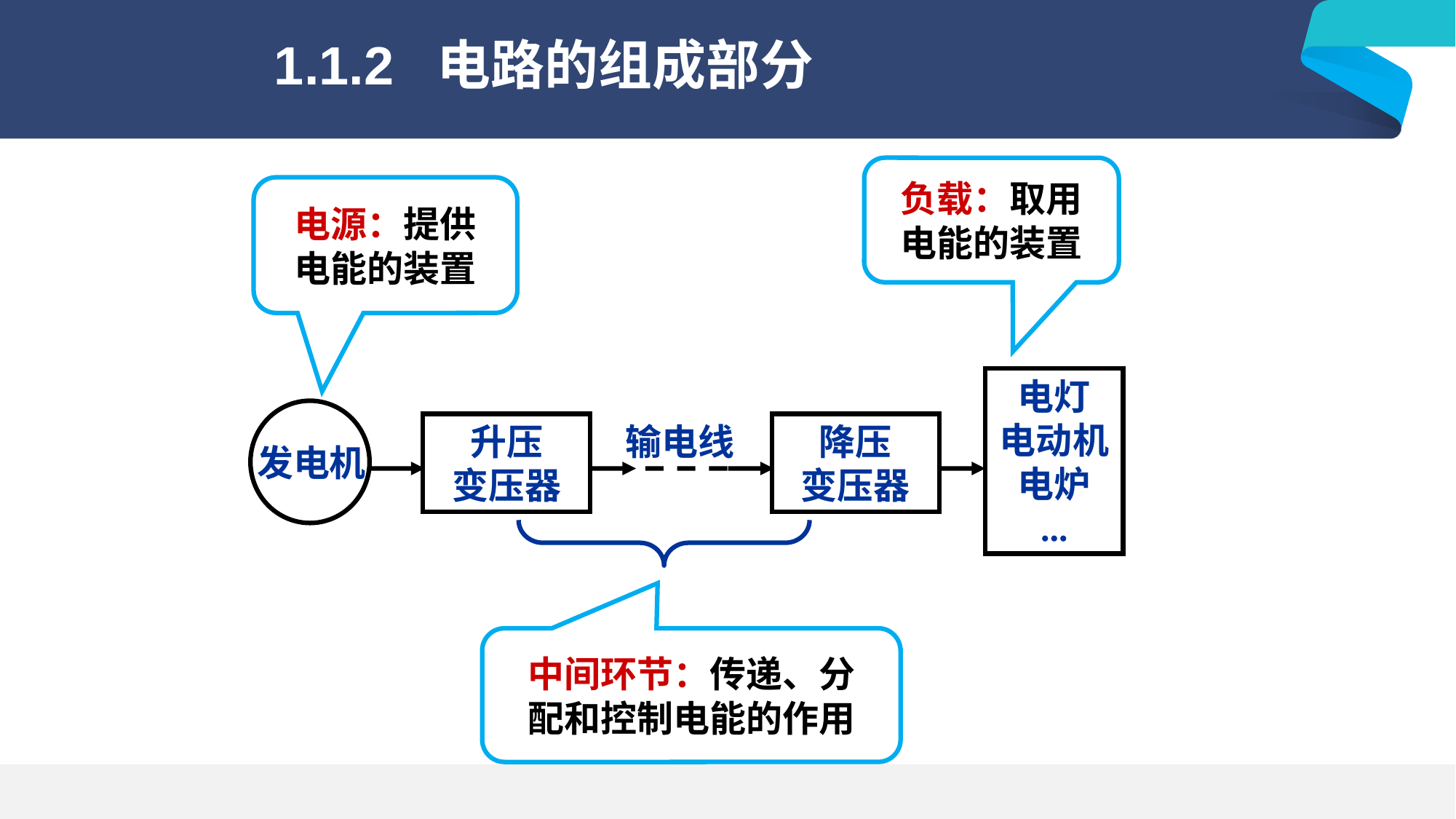

1.1.2  电路的组成部分
负载：取用
电能的装置
电源：提供
电能的装置
电灯
电动机电炉
...

升压
变压器
输电线
降压
变压器
发电机

中间环节：传递、分
配和控制电能的作用